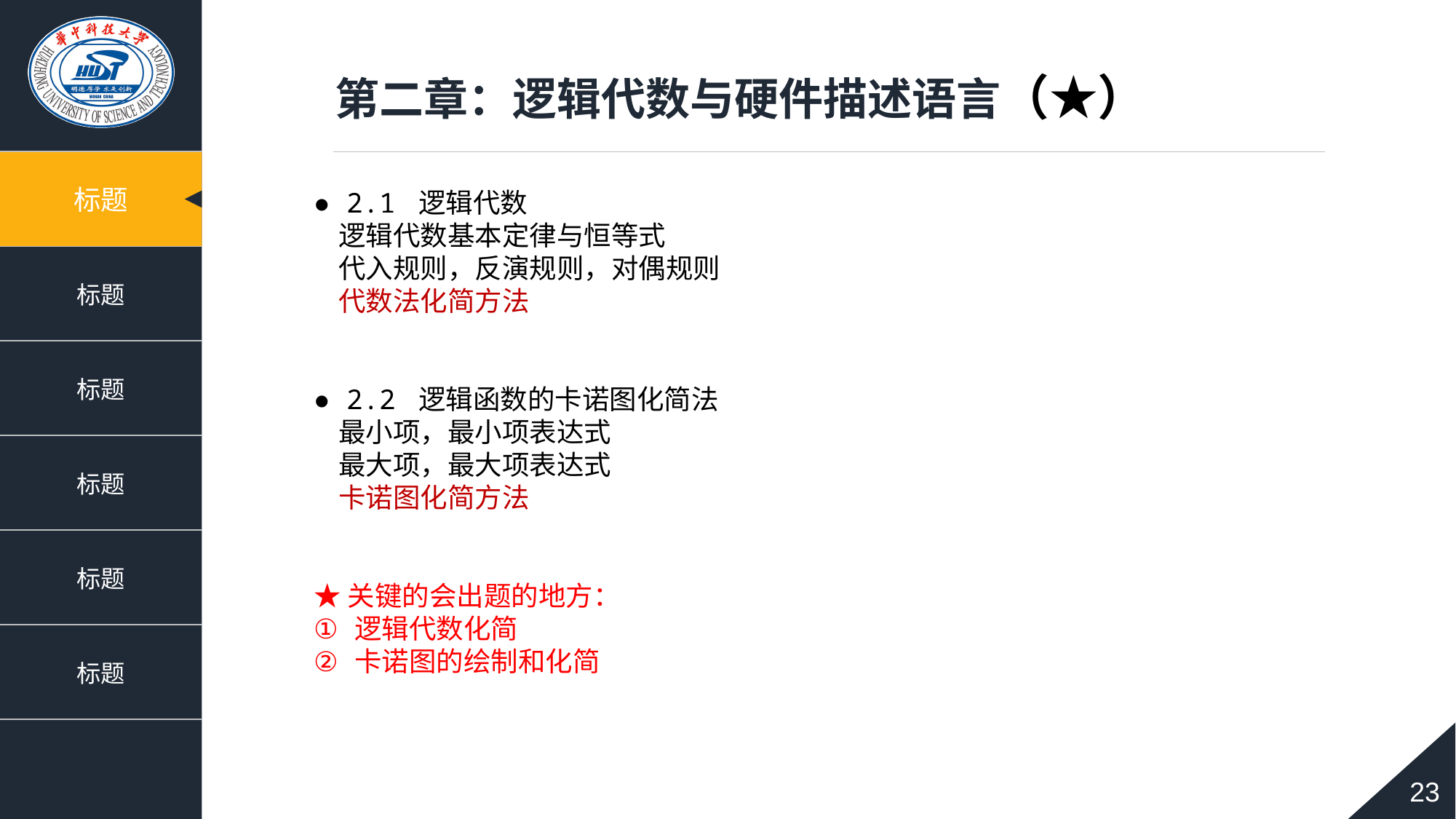

第二章：逻辑代数与硬件描述语言（★）

● 2.1 逻辑代数
   逻辑代数基本定律与恒等式
   代入规则，反演规则，对偶规则
   代数法化简方法

● 2.2 逻辑函数的卡诺图化简法
   最小项，最小项表达式
   最大项，最大项表达式
   卡诺图化简方法

★关键的会出题的地方：
逻辑代数化简
卡诺图的绘制和化简